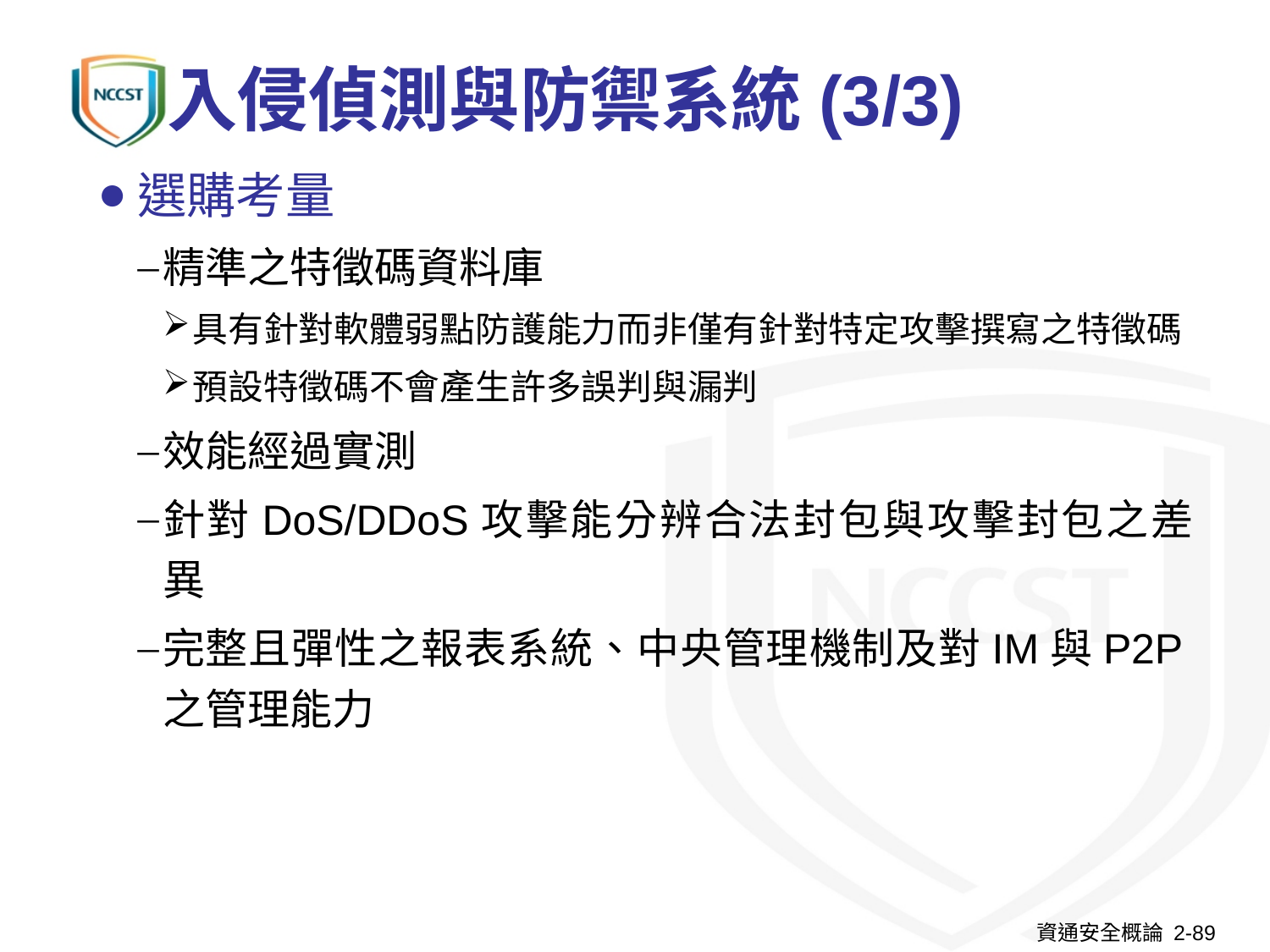

# 入侵偵測與防禦系統(3/3)
選購考量
精準之特徵碼資料庫
具有針對軟體弱點防護能力而非僅有針對特定攻擊撰寫之特徵碼
預設特徵碼不會產生許多誤判與漏判
效能經過實測
針對DoS/DDoS攻擊能分辨合法封包與攻擊封包之差異
完整且彈性之報表系統、中央管理機制及對IM與P2P之管理能力